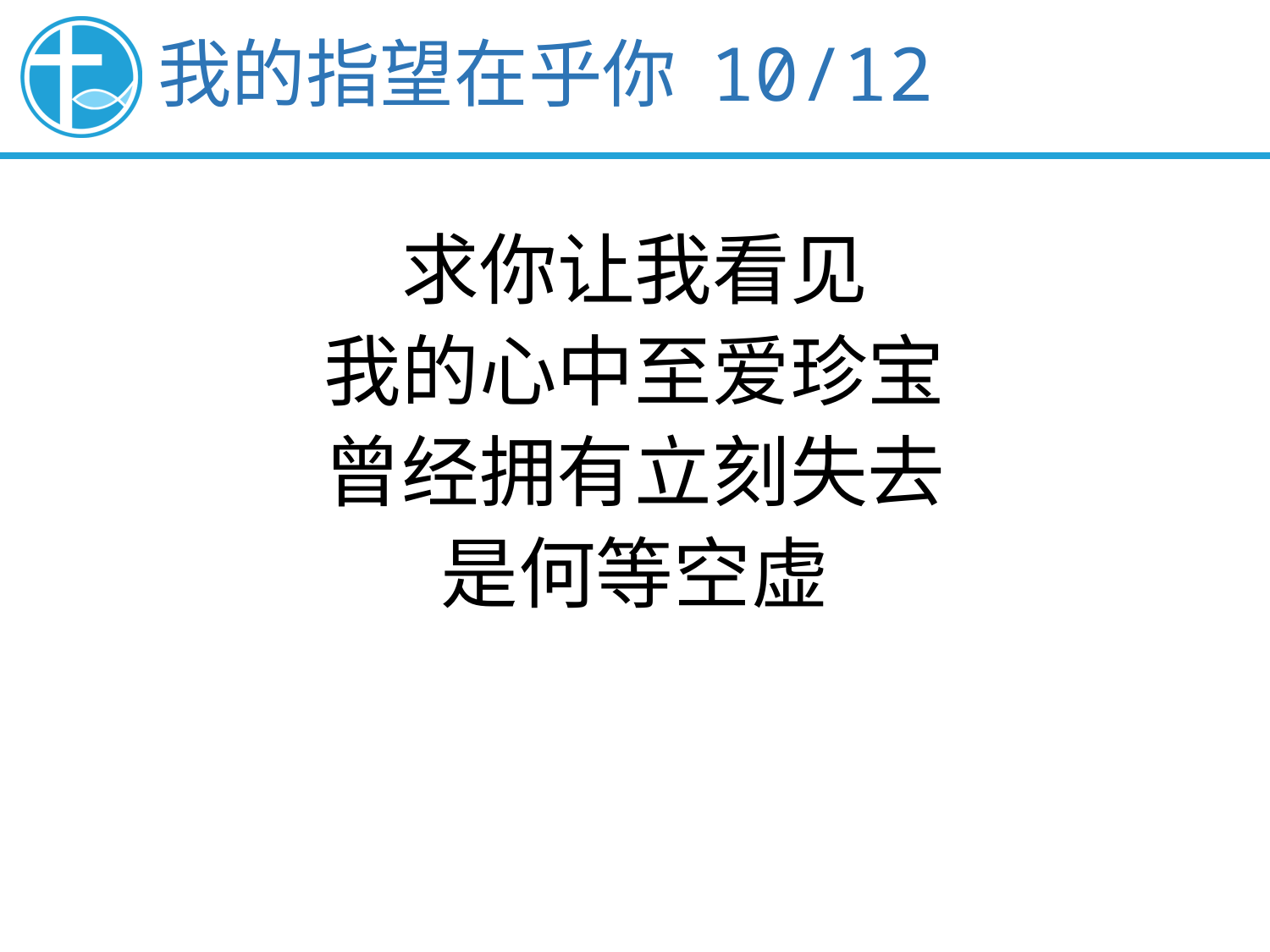

我的指望在乎你 10/12
求你让我看见
我的心中至爱珍宝
曾经拥有立刻失去
是何等空虚